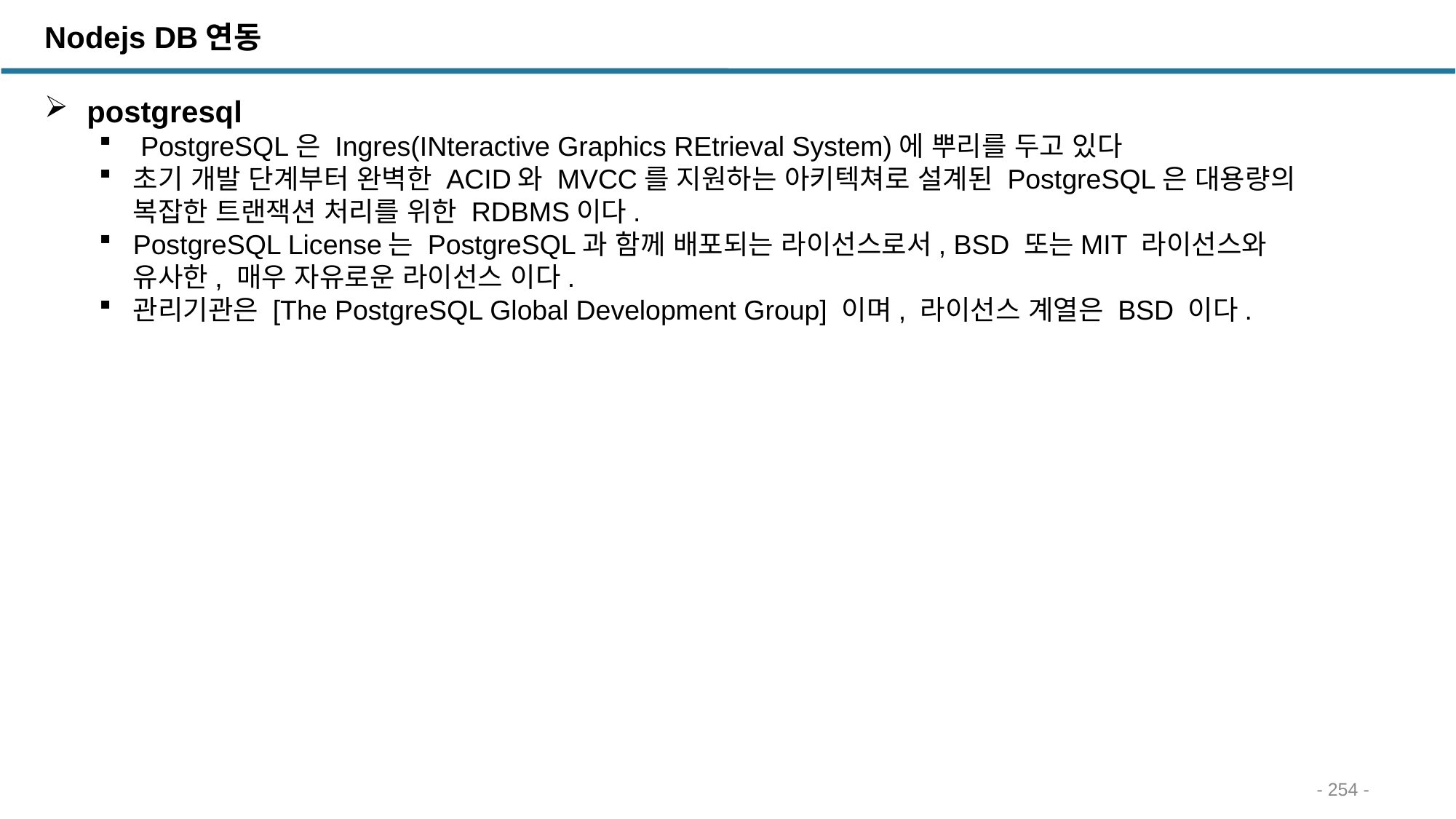

Nodejs DB연동

 postgresql
 PostgreSQL은 Ingres(INteractive Graphics REtrieval System)에 뿌리를 두고 있다
초기 개발 단계부터 완벽한 ACID와 MVCC를 지원하는 아키텍쳐로 설계된 PostgreSQL은 대용량의 복잡한 트랜잭션 처리를 위한 RDBMS이다.
PostgreSQL License는 PostgreSQL과 함께 배포되는 라이선스로서, BSD 또는MIT 라이선스와 유사한, 매우 자유로운 라이선스 이다.
관리기관은 [The PostgreSQL Global Development Group] 이며, 라이선스 계열은 BSD 이다.
- 254 -